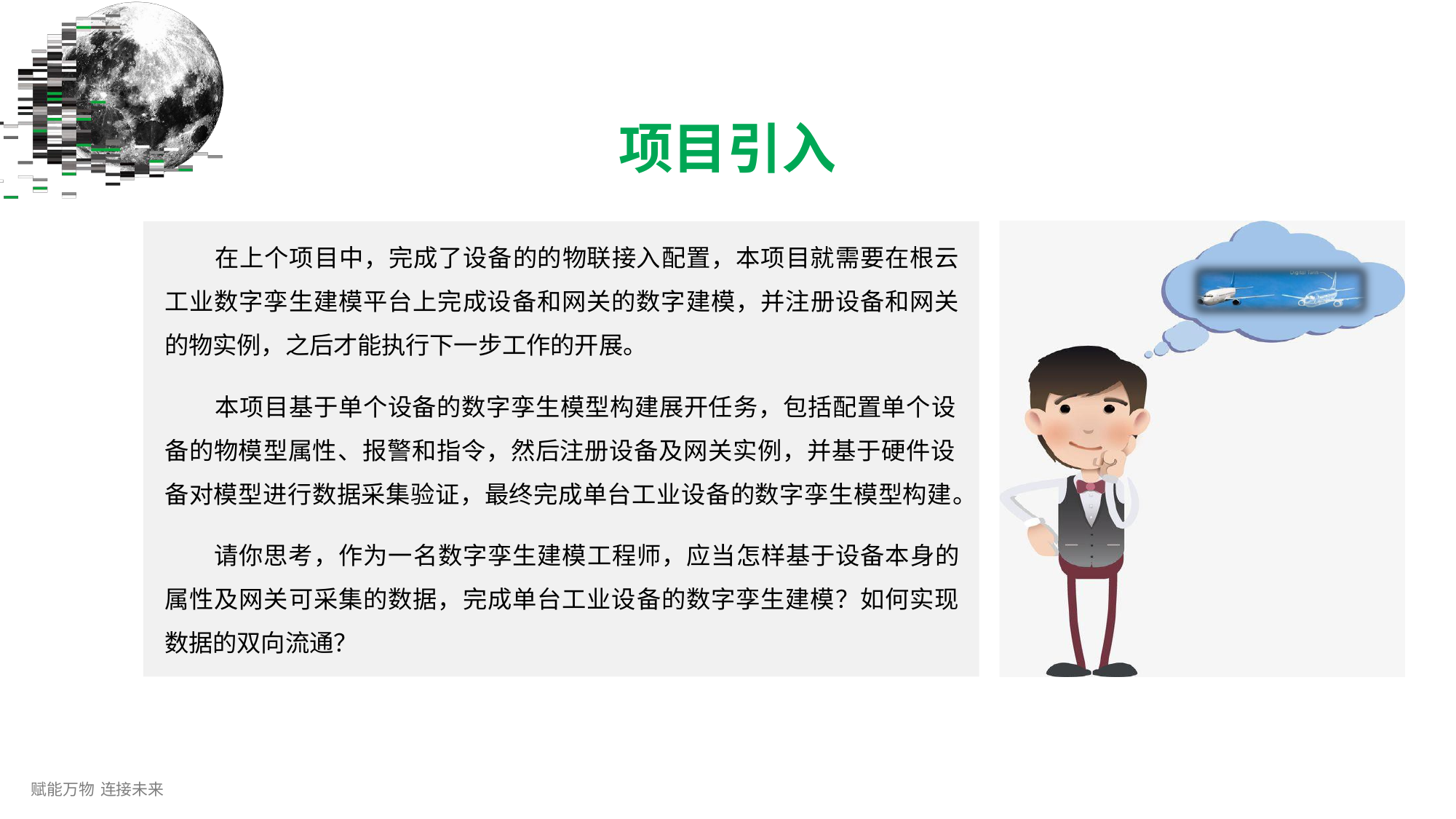

# 项目引入

在上个项目中，完成了设备的的物联接入配置，本项目就需要在根云 工业数字孪生建模平台上完成设备和网关的数字建模，并注册设备和网关 的物实例，之后才能执行下一步工作的开展。
本项目基于单个设备的数字孪生模型构建展开任务，包括配置单个设 备的物模型属性、报警和指令，然后注册设备及网关实例，并基于硬件设 备对模型进行数据采集验证，最终完成单台工业设备的数字孪生模型构建。
请你思考，作为一名数字孪生建模工程师，应当怎样基于设备本身的 属性及网关可采集的数据，完成单台工业设备的数字孪生建模？如何实现 数据的双向流通？

赋能万物 连接未来